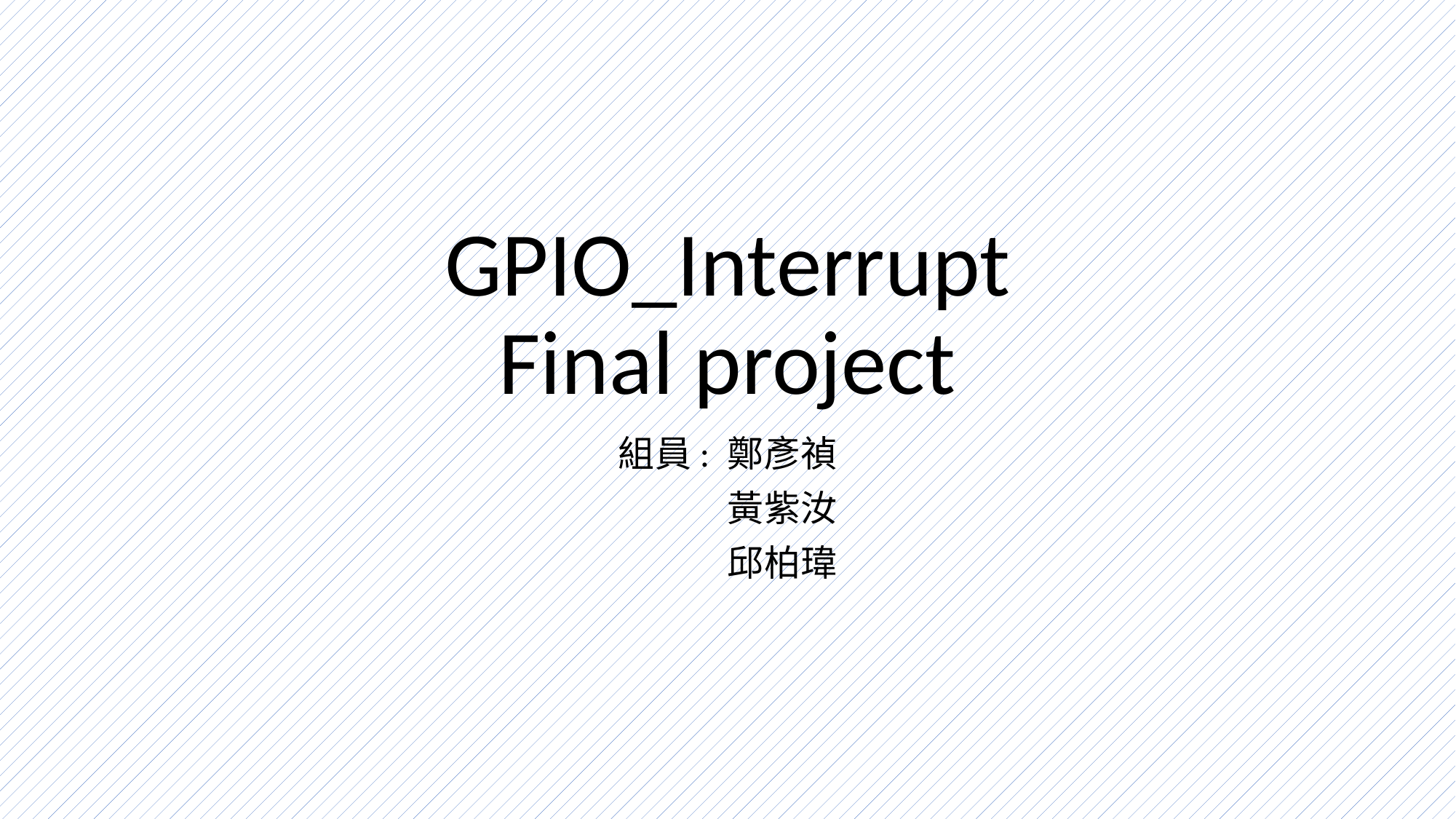

# GPIO_Interrupt Final project
組員:	鄭彥禎
 	黃紫汝
	邱柏瑋